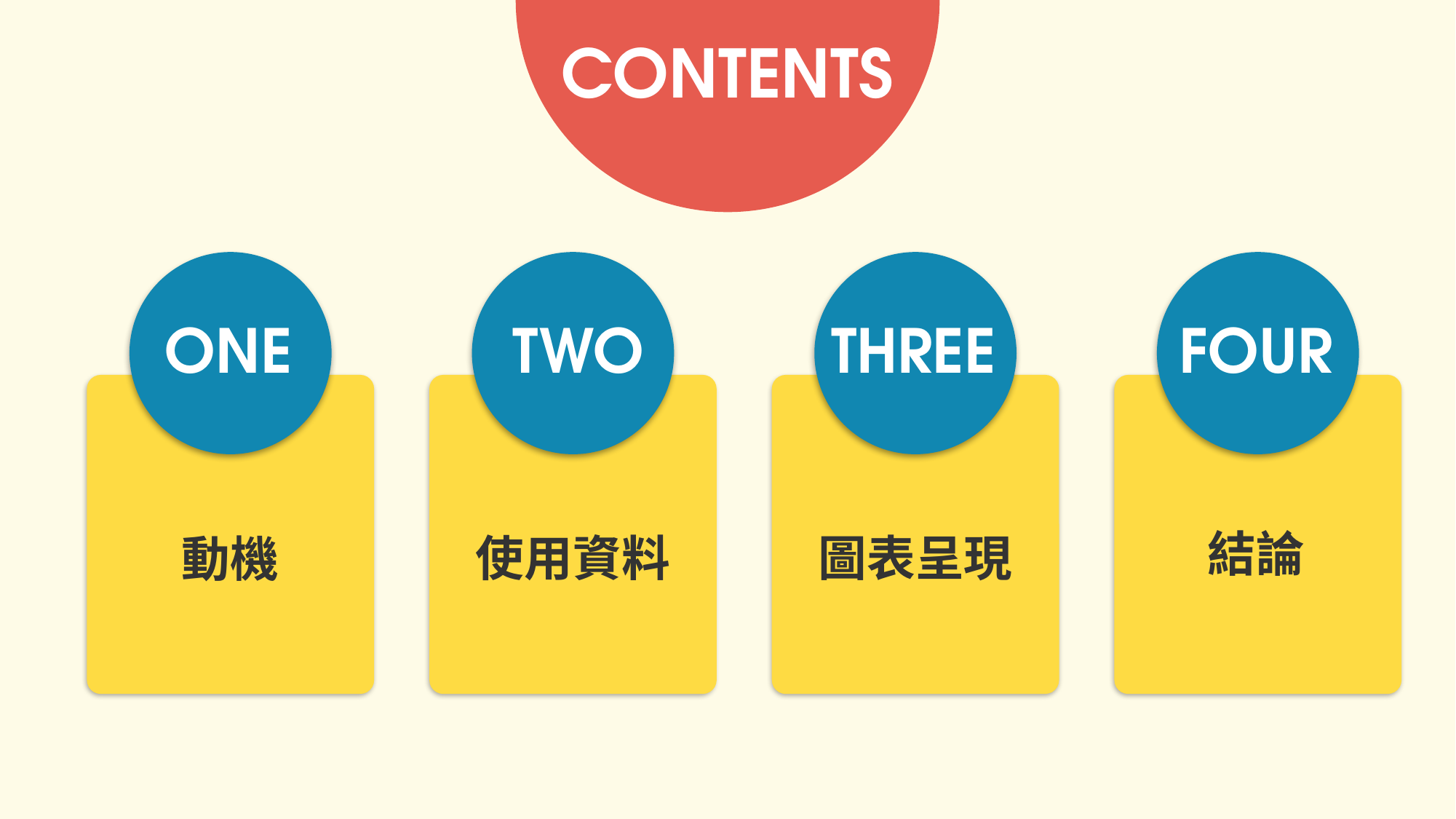

CONTENTS

ONE

TWO

THREE

FOUR

結論
圖表呈現
使用資料
動機